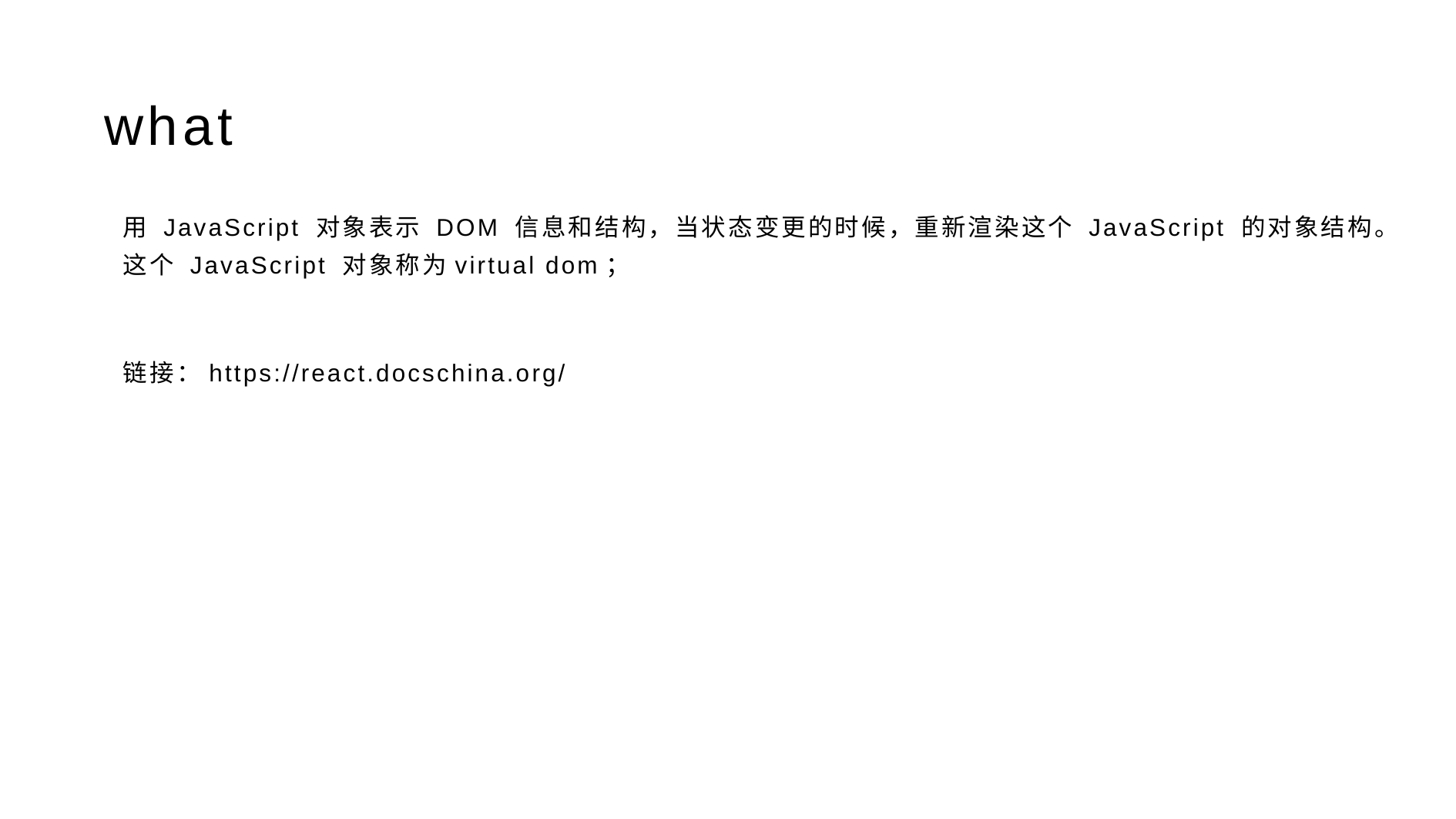

# what
用 JavaScript 对象表示 DOM 信息和结构，当状态变更的时候，重新渲染这个 JavaScript 的对象结构。这个 JavaScript 对象称为virtual dom；

链接：https://react.docschina.org/